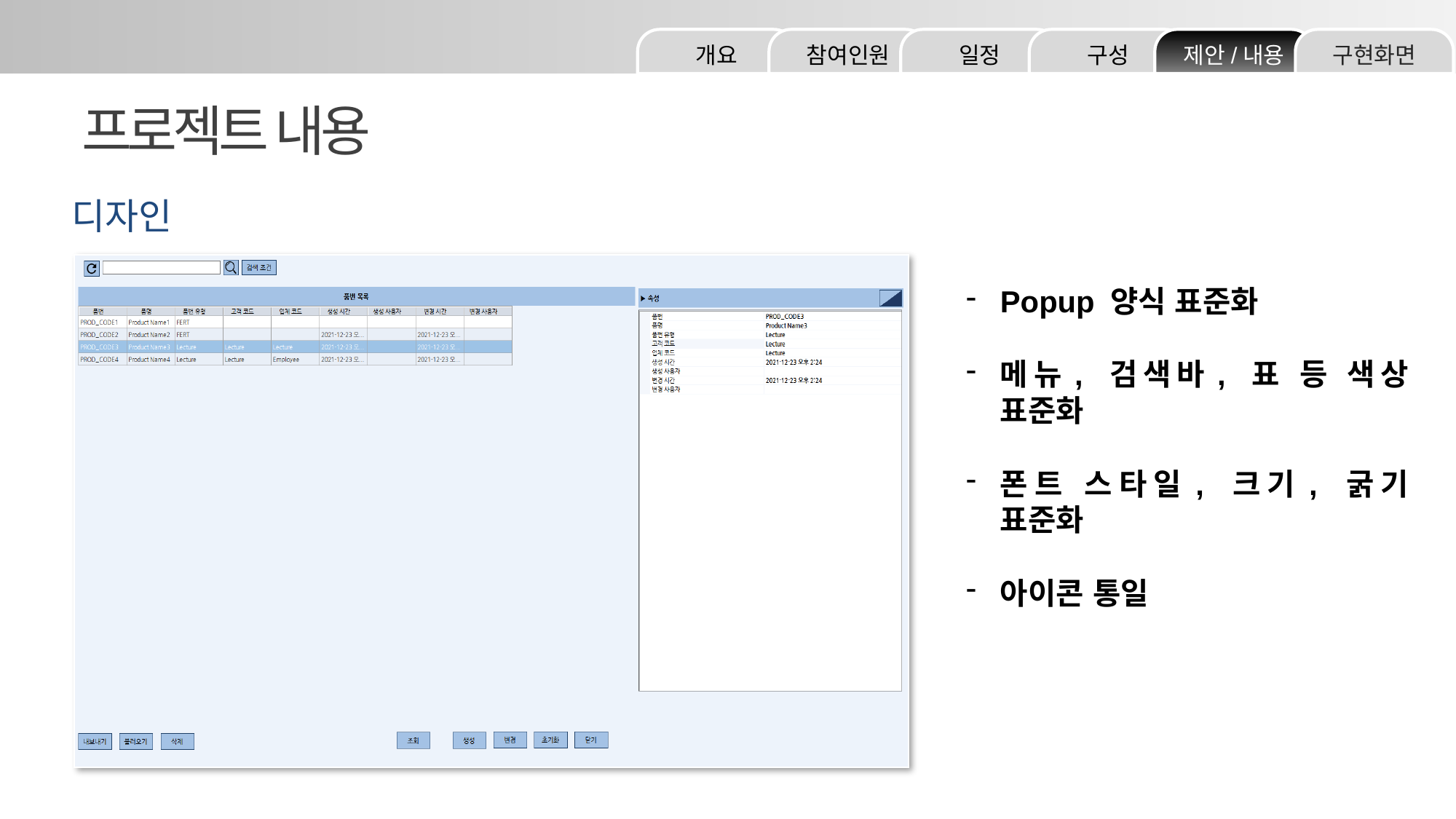

구현화면
제안/내용
구성
일정
참여인원
개요

프로젝트 내용
디자인

Popup 양식 표준화

메뉴, 검색바, 표 등 색상 표준화

폰트 스타일, 크기, 굵기 표준화

아이콘 통일